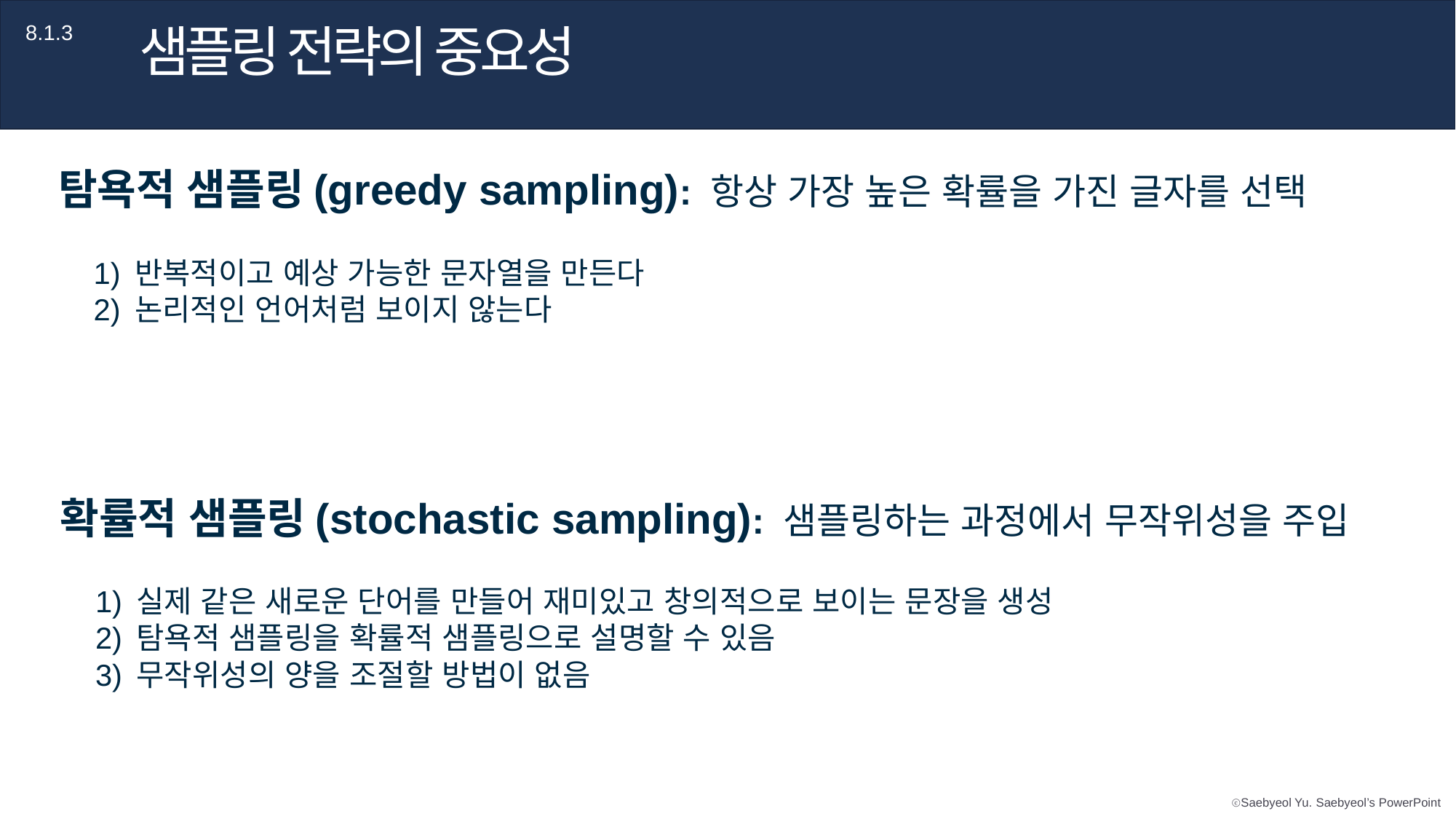

샘플링 전략의 중요성
8.1.3
탐욕적 샘플링(greedy sampling): 항상 가장 높은 확률을 가진 글자를 선택
반복적이고 예상 가능한 문자열을 만든다
논리적인 언어처럼 보이지 않는다
확률적 샘플링(stochastic sampling): 샘플링하는 과정에서 무작위성을 주입
실제 같은 새로운 단어를 만들어 재미있고 창의적으로 보이는 문장을 생성
탐욕적 샘플링을 확률적 샘플링으로 설명할 수 있음
무작위성의 양을 조절할 방법이 없음